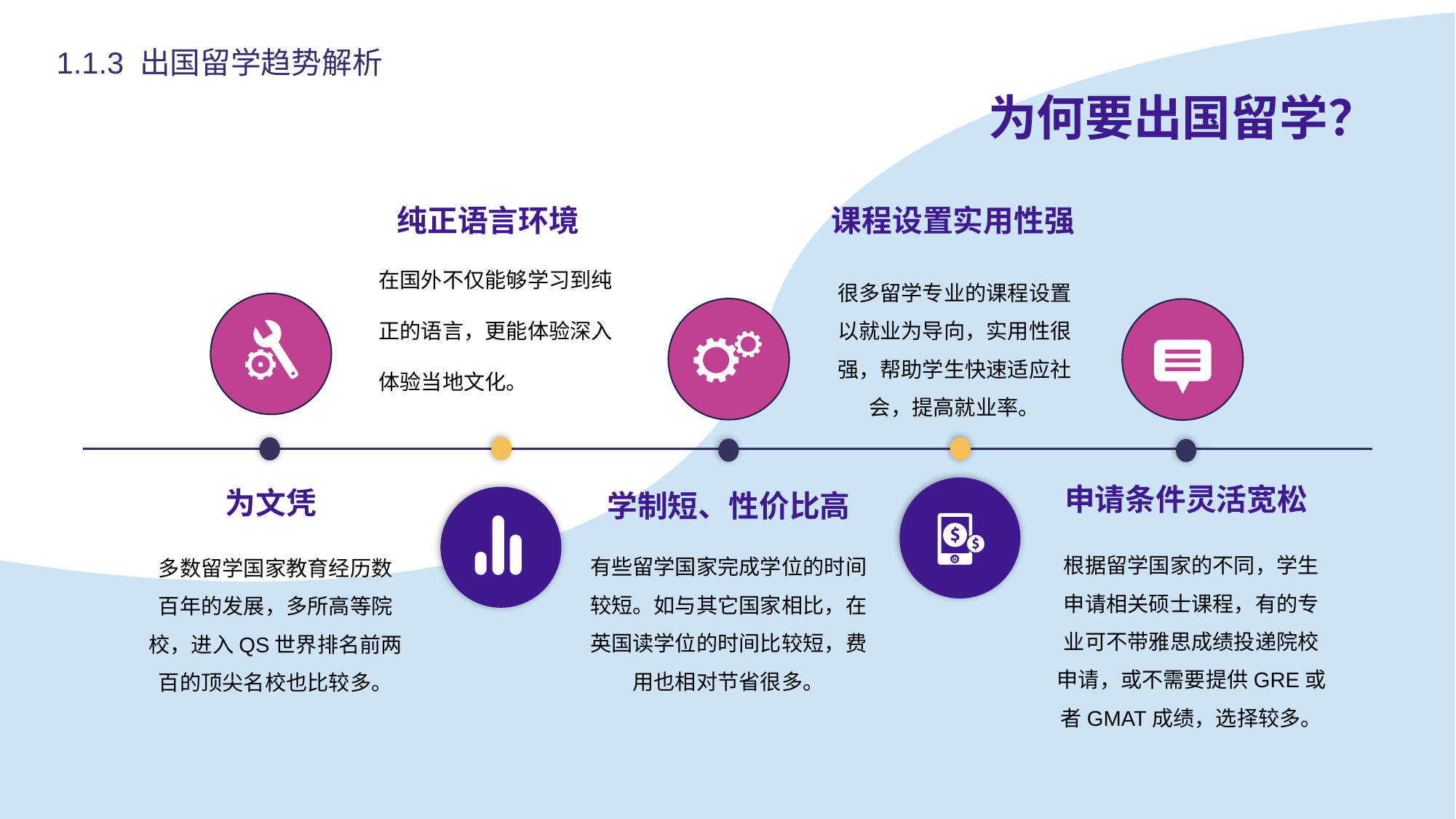

1.1.3 出国留学趋势解析
为何要出国留学？
纯正语言环境
课程设置实用性强
在国外不仅能够学习到纯正的语言，更能体验深入体验当地文化。
很多留学专业的课程设置以就业为导向，实用性很强，帮助学生快速适应社会，提高就业率。

申请条件灵活宽松

为文凭
学制短、性价比高

根据留学国家的不同，学生申请相关硕士课程，有的专业可不带雅思成绩投递院校申请，或不需要提供GRE或者GMAT成绩，选择较多。
有些留学国家完成学位的时间较短。如与其它国家相比，在英国读学位的时间比较短，费用也相对节省很多。
多数留学国家教育经历数百年的发展，多所高等院校，进入QS世界排名前两百的顶尖名校也比较多。